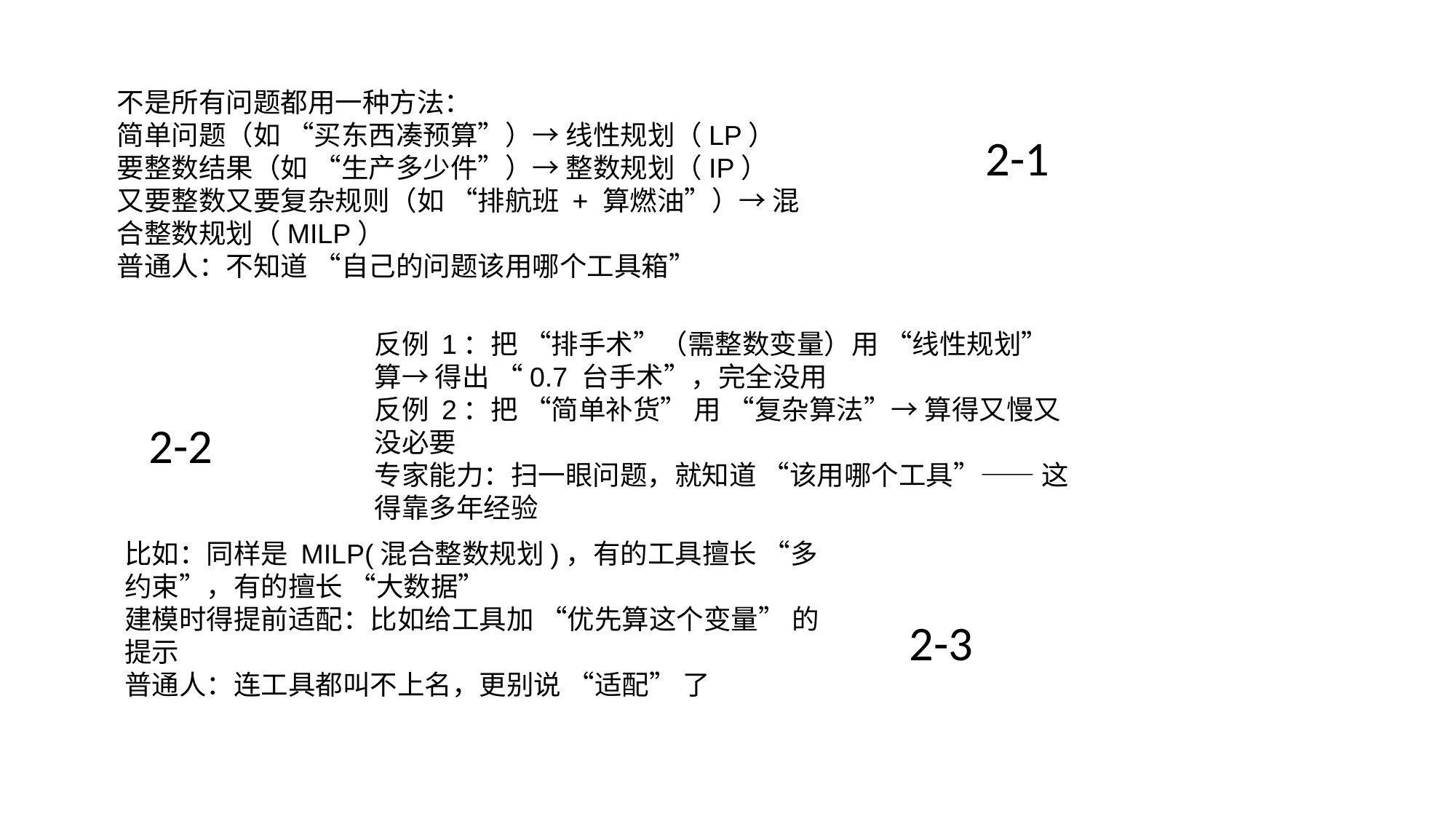

不是所有问题都用一种方法：
简单问题（如 “买东西凑预算”）→ 线性规划（LP）
要整数结果（如 “生产多少件”）→ 整数规划（IP）
又要整数又要复杂规则（如 “排航班 + 算燃油”）→ 混合整数规划（MILP）
普通人：不知道 “自己的问题该用哪个工具箱”
2-1
反例 1：把 “排手术”（需整数变量）用 “线性规划” 算→ 得出 “0.7 台手术”，完全没用
反例 2：把 “简单补货” 用 “复杂算法”→ 算得又慢又没必要
专家能力：扫一眼问题，就知道 “该用哪个工具”—— 这得靠多年经验
2-2
比如：同样是 MILP(混合整数规划)，有的工具擅长 “多约束”，有的擅长 “大数据”
建模时得提前适配：比如给工具加 “优先算这个变量” 的提示
普通人：连工具都叫不上名，更别说 “适配” 了
2-3